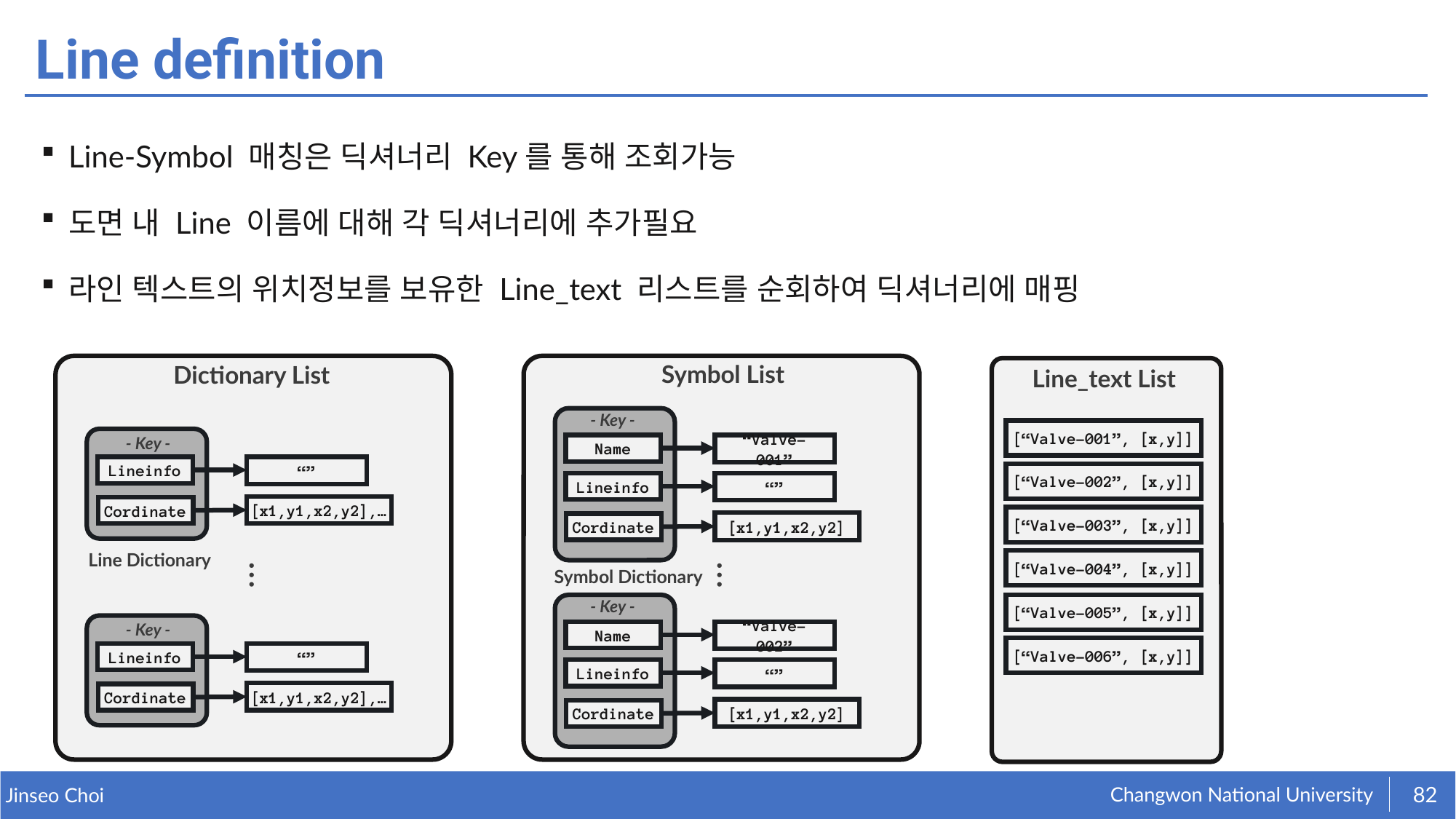

# Line definition

Line-Symbol 매칭은 딕셔너리 Key를 통해 조회가능
도면 내 Line 이름에 대해 각 딕셔너리에 추가필요
라인 텍스트의 위치정보를 보유한 Line_text 리스트를 순회하여 딕셔너리에 매핑
Symbol List
Dictionary List

Line_text List
- Key -

[“Valve-001”, [x,y]]
- Key -

Lineinfo
Cordinate
“”
[x1,y1,x2,y2],…
Name
“Valve-001”
[“Valve-002”, [x,y]]
Lineinfo
“”
[“Valve-003”, [x,y]]
[x1,y1,x2,y2]
Cordinate
Line Dictionary
…
…
[“Valve-004”, [x,y]]
Symbol Dictionary
- Key -
[“Valve-005”, [x,y]]

- Key -

Lineinfo
Cordinate
“”
[x1,y1,x2,y2],…
Name
“Valve-002”
[“Valve-006”, [x,y]]
Lineinfo
“”
[x1,y1,x2,y2]
Cordinate
82